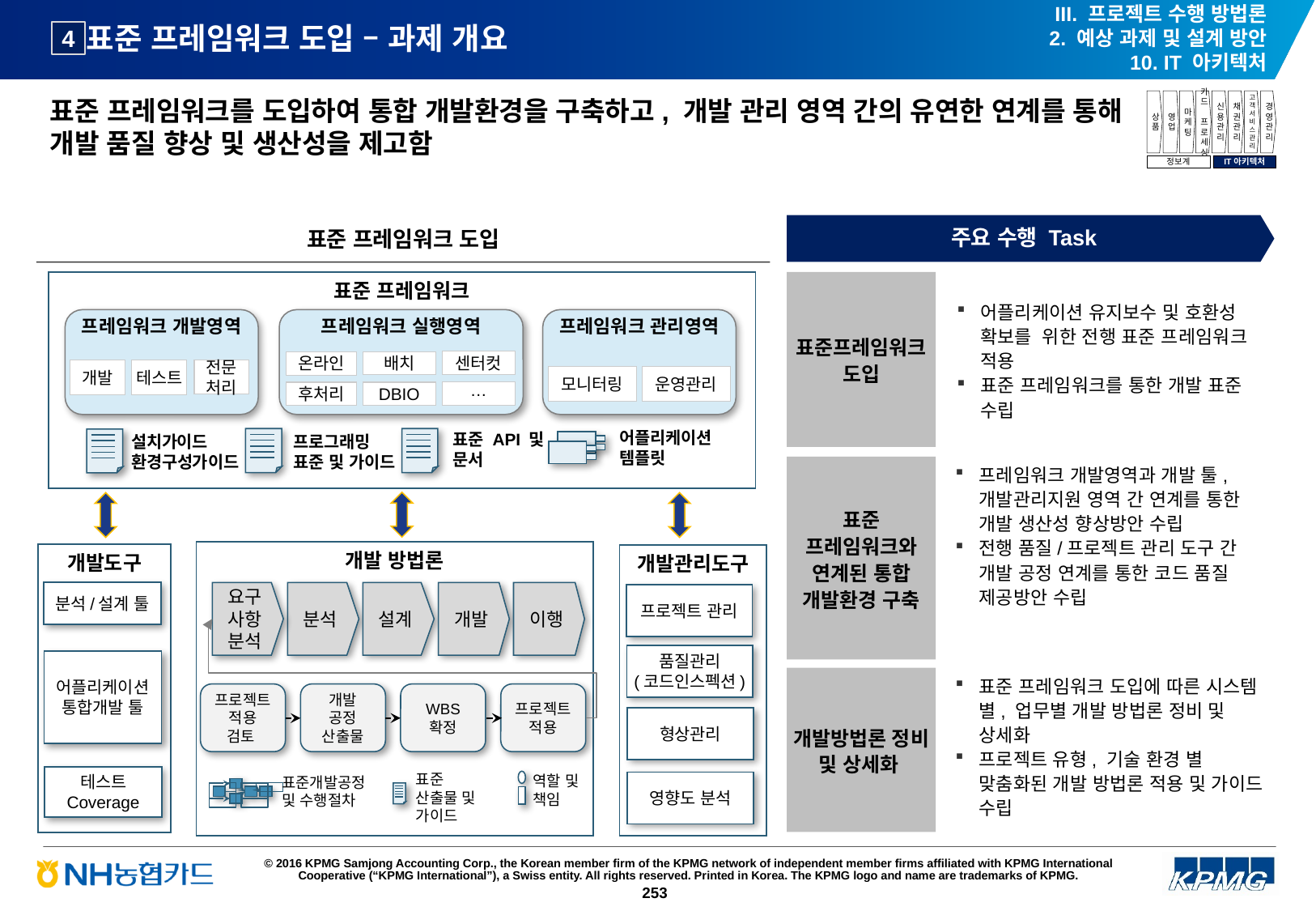

III. 프로젝트 수행 방법론
2. 예상 과제 및 설계 방안
10. IT 아키텍처
# 표준 프레임워크 도입 – 과제 개요
4
표준 프레임워크를 도입하여 통합 개발환경을 구축하고, 개발 관리 영역 간의 유연한 연계를 통해 개발 품질 향상 및 생산성을 제고함

상품
영업
마케팅
카드
프로세싱
신용관리
채권관리
고객서비스관리
경영관리
정보계
IT아키텍처
표준 프레임워크 도입

주요 수행 Task
어플리케이션 유지보수 및 호환성 확보를  위한 전행 표준 프레임워크 적용
표준 프레임워크를 통한 개발 표준 수립
표준프레임워크 도입
표준 프레임워크와 연계된 통합 개발환경 구축
프레임워크 개발영역과 개발 툴, 개발관리지원 영역 간 연계를 통한 개발 생산성 향상방안 수립
전행 품질/프로젝트 관리 도구 간 개발 공정 연계를 통한 코드 품질 제공방안 수립

표준 프레임워크 도입에 따른 시스템 별, 업무별 개발 방법론 정비 및 상세화
프로젝트 유형, 기술 환경 별 맞춤화된 개발 방법론 적용 및 가이드 수립
개발방법론 정비 및 상세화
표준 프레임워크
프레임워크 개발영역
프레임워크 실행영역
프레임워크 관리영역
센터컷
온라인
배치
테스트
전문
처리
개발
모니터링
운영관리
…
후처리
DBIO
어플리케이션 템플릿
표준 API 및 문서
설치가이드
환경구성가이드
프로그래밍
표준 및 가이드

개발 방법론
개발도구
개발관리도구
분석/설계 툴
요구사항
분석
분석
설계
개발
이행
프로젝트 관리
품질관리
(코드인스펙션)
어플리케이션 통합개발 툴
프로젝트 적용 검토
개발
공정 산출물
WBS 확정
프로젝트 적용
형상관리
표준 산출물 및 가이드
역할 및 책임
표준개발공정 및 수행절차
테스트 Coverage

영향도 분석